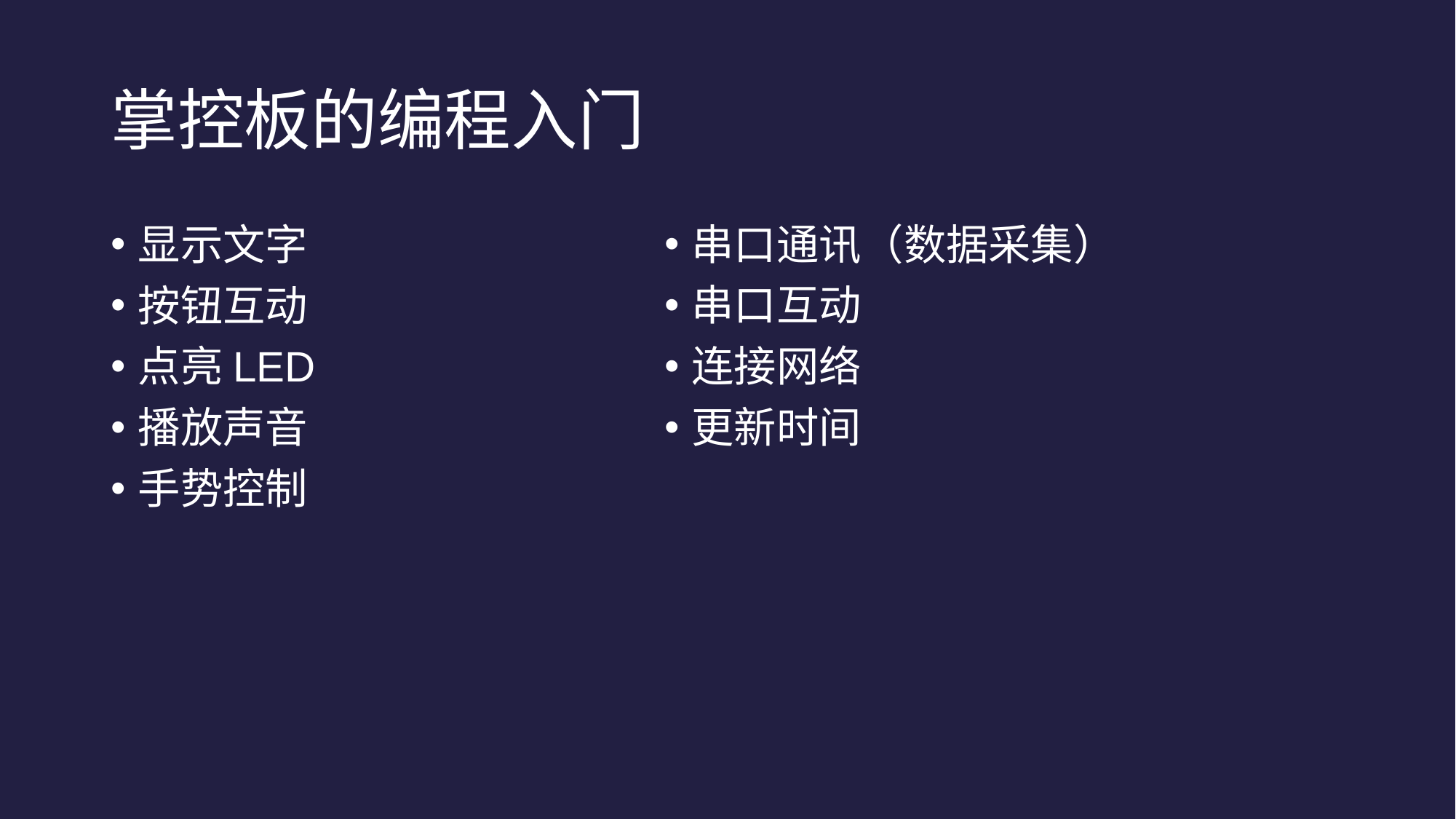

# 掌控板的编程入门
显示文字
按钮互动
点亮LED
播放声音
手势控制
串口通讯（数据采集）
串口互动
连接网络
更新时间